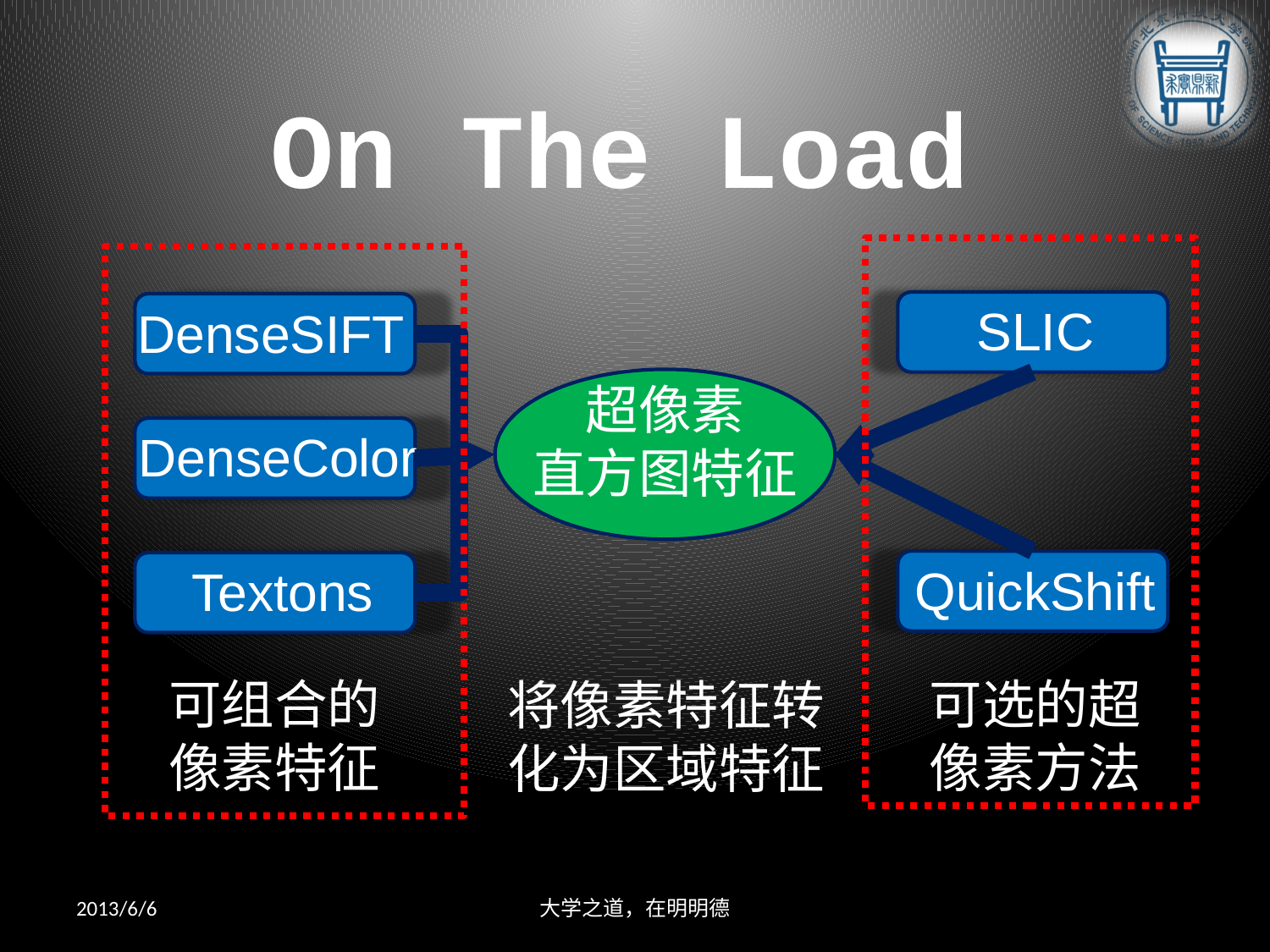

On The Load

SLIC
DenseSIFT

超像素
直方图特征
DenseColor

QuickShift

Textons
可组合的
像素特征
可选的超
像素方法
将像素特征转化为区域特征
2013/6/6
大学之道，在明明德